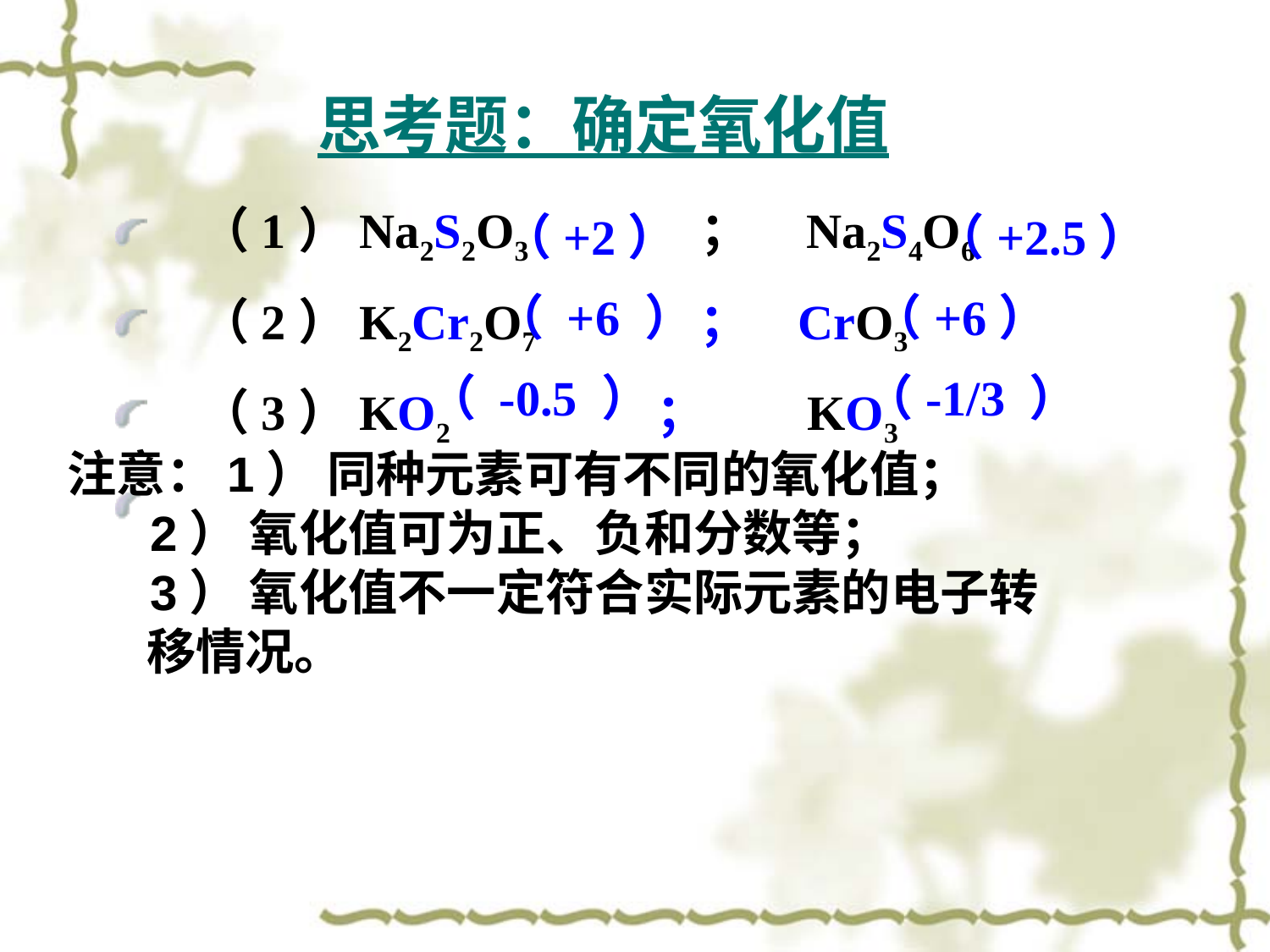

# 思考题：确定氧化值
（1）Na2S2O3             ；    Na2S4O6
（2）K2Cr2O7                     ；     CrO3
（3）KO2                           ；        KO3

（+2）                       （+2.5）

     （ +6 ）                （+6）
（ -0.5 ）                   （-1/3 ）
注意：1） 同种元素可有不同的氧化值；
      2） 氧化值可为正、负和分数等；
      3） 氧化值不一定符合实际元素的电子转
      移情况。